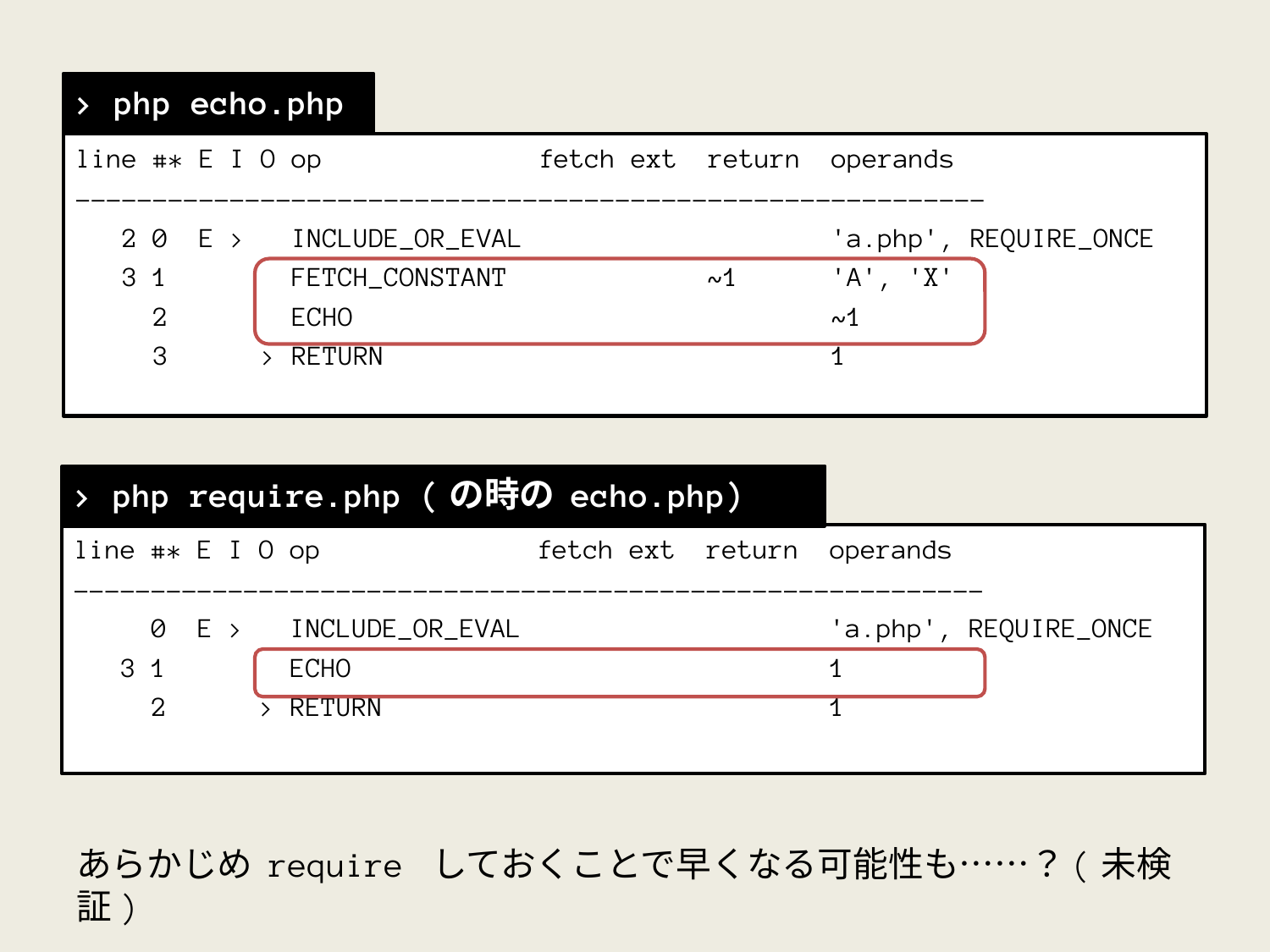

#
> php echo.php
line #* E I O op              fetch ext  return  operands
-----------------------------------------------------------
   2 0  E >   INCLUDE_OR_EVAL                    'a.php', REQUIRE_ONCE
   3 1        FETCH_CONSTANT             ~1      'A', 'X'
     2        ECHO                               ~1
     3      > RETURN                             1

> php require.php (の時の echo.php)
line #* E I O op              fetch ext  return  operands
-----------------------------------------------------------
     0  E >   INCLUDE_OR_EVAL                    'a.php', REQUIRE_ONCE
   3 1        ECHO                               1
     2      > RETURN                             1

あらかじめ require しておくことで早くなる可能性も……？(未検証)